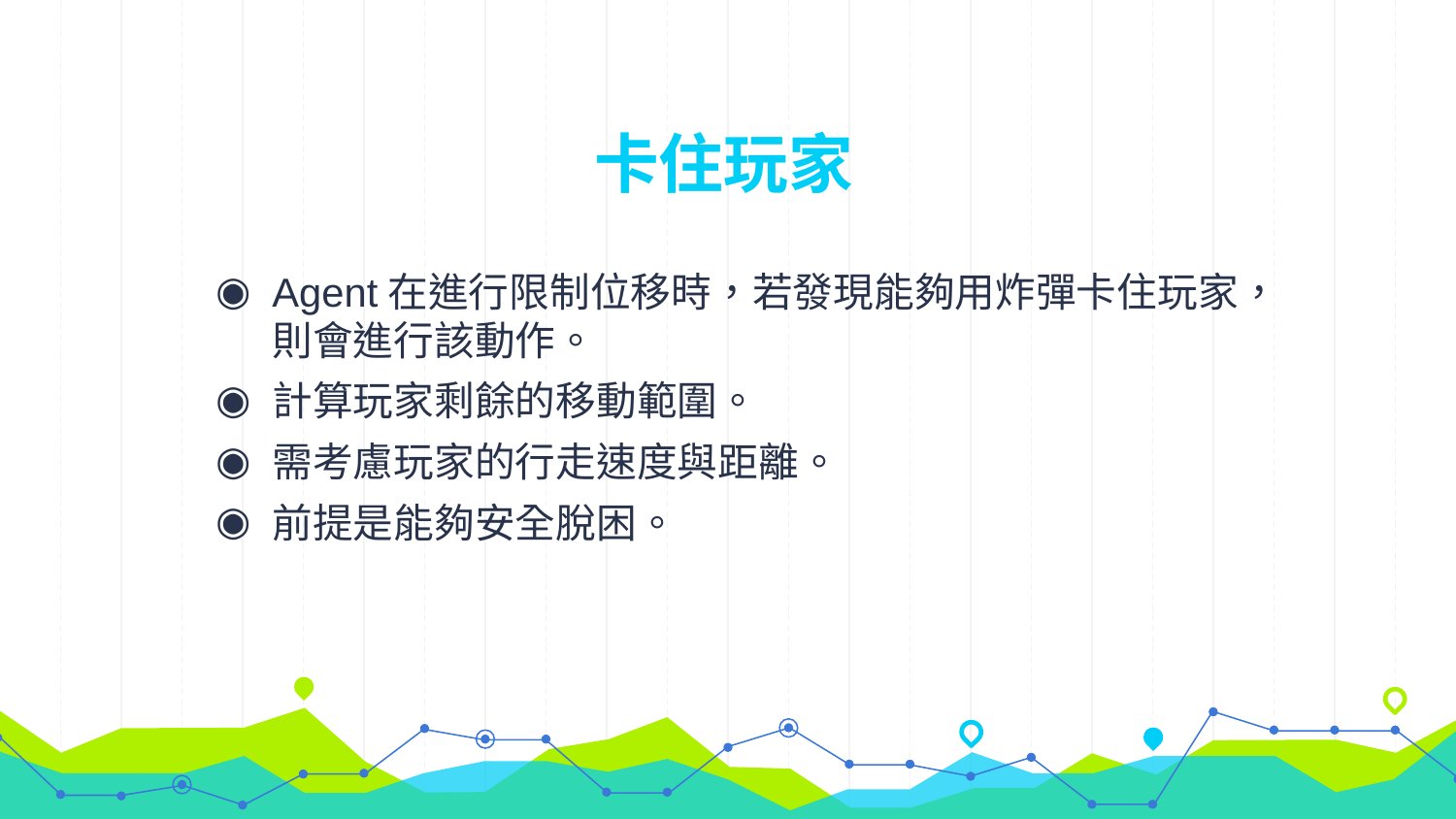

# 卡住玩家
Agent在進行限制位移時，若發現能夠用炸彈卡住玩家，則會進行該動作。
計算玩家剩餘的移動範圍。
需考慮玩家的行走速度與距離。
前提是能夠安全脫困。